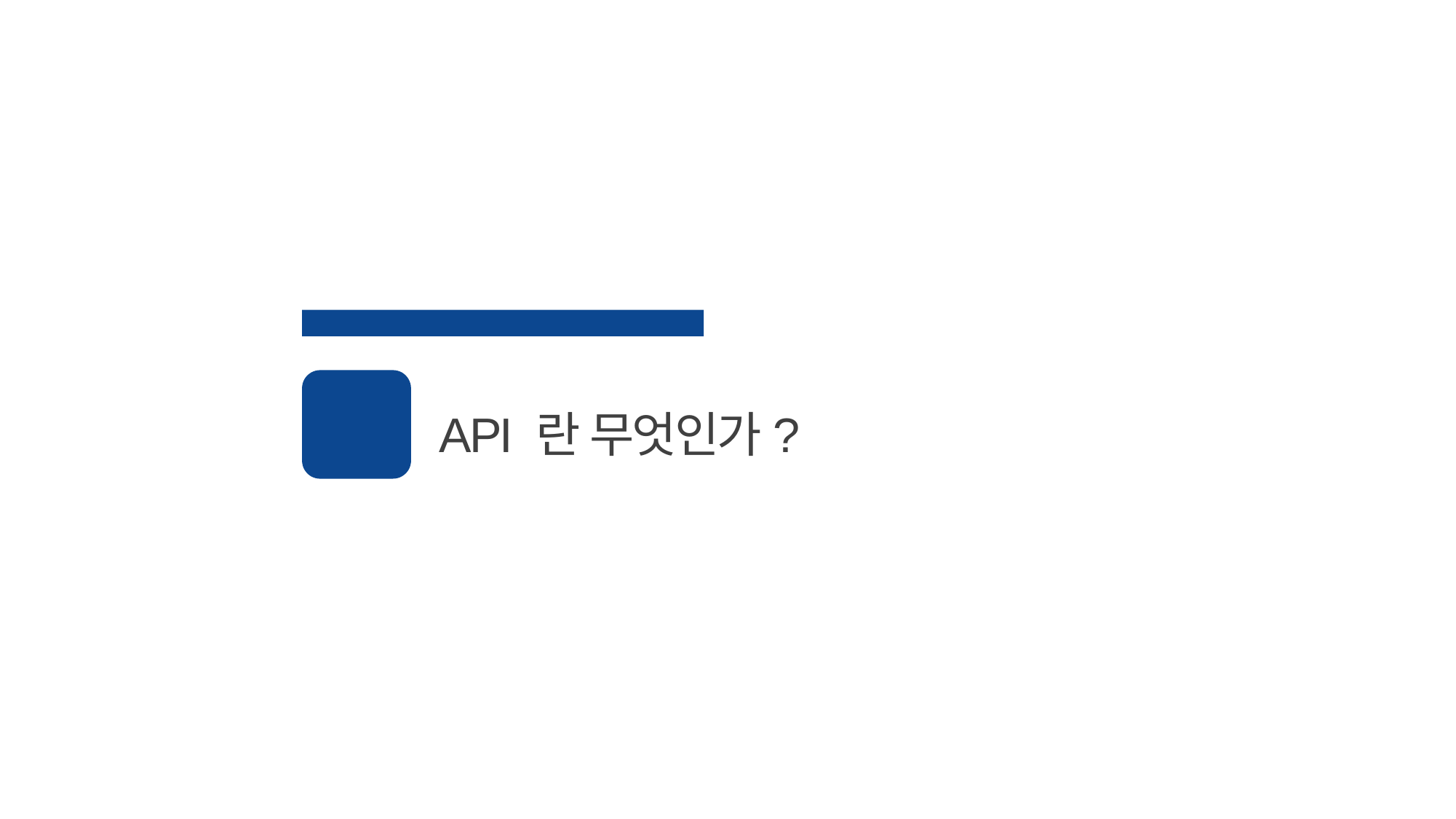

2023 프로젝트 제작 과정
API 란 무엇인가?
03